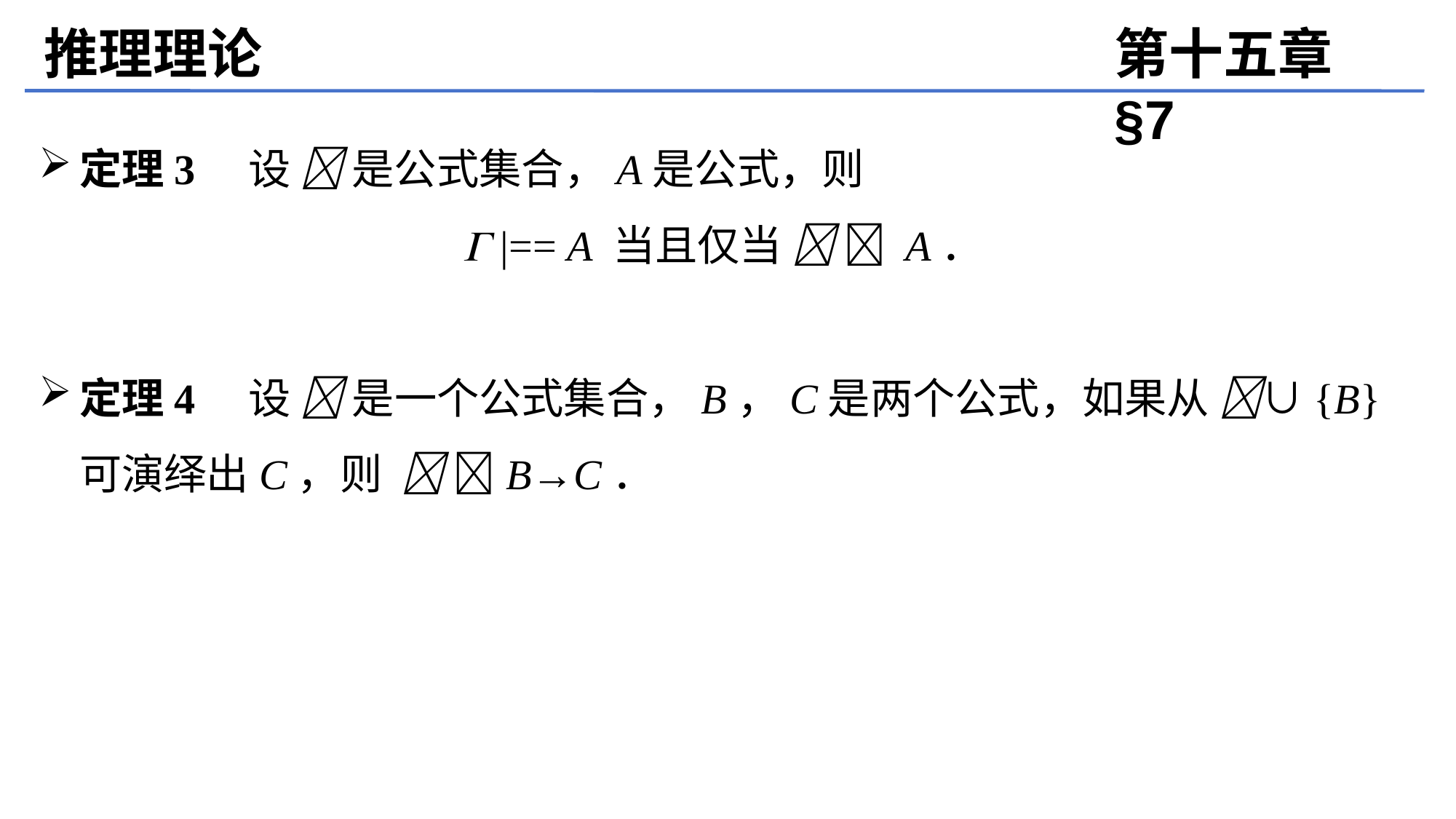

推理理论
第十五章 §7
定理3　设 Γ 是公式集合，A是公式，则
Γ |== A 当且仅当 Γ ⇒ A．

定理4　设 Γ 是一个公式集合，B，C是两个公式，如果从 Γ∪{B}可演绎出C，则  Γ ⇒B→C．